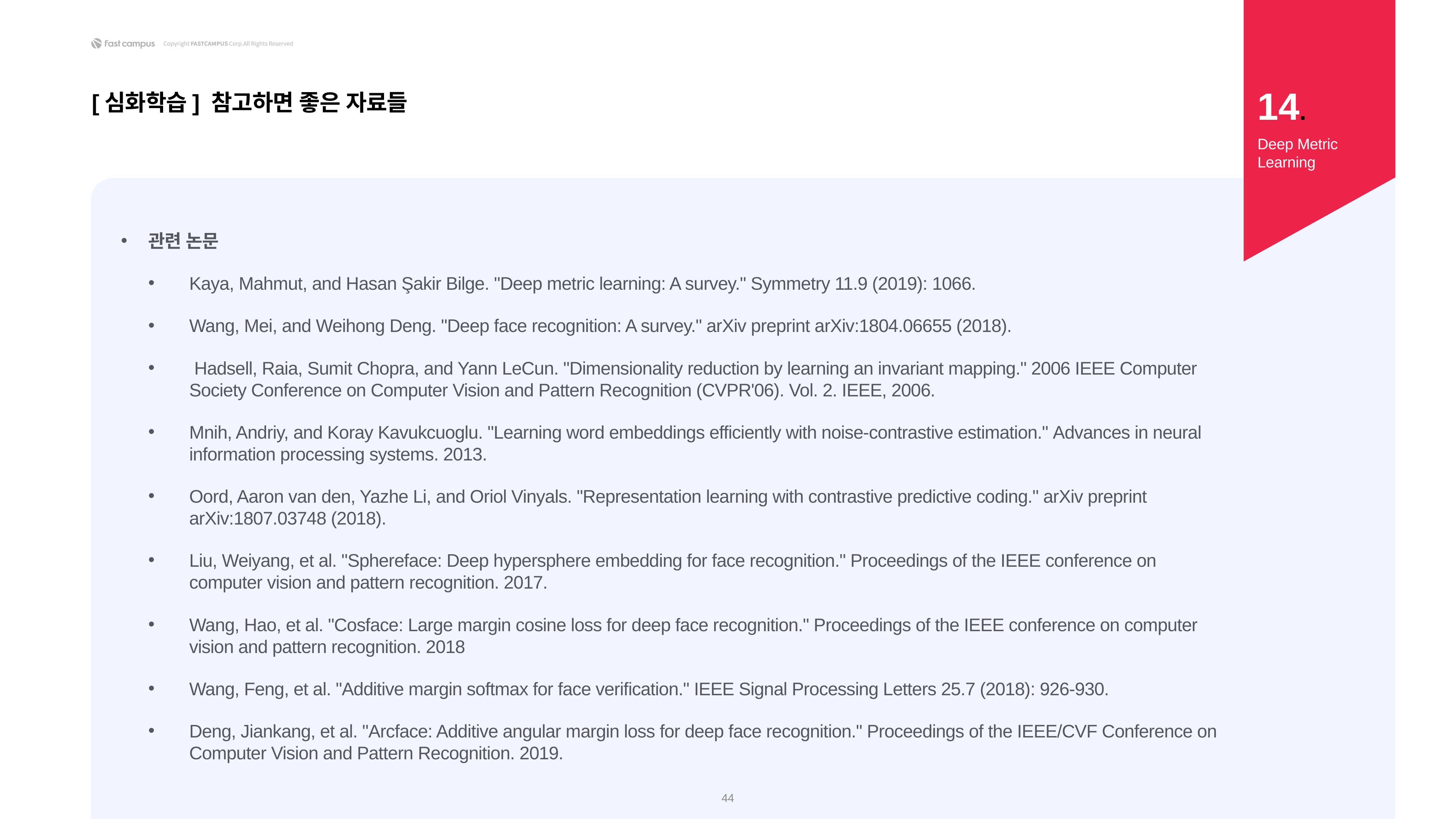

14.
[심화학습] 참고하면 좋은 자료들
Deep Metric Learning

관련 논문
Kaya, Mahmut, and Hasan Şakir Bilge. "Deep metric learning: A survey." Symmetry 11.9 (2019): 1066.
Wang, Mei, and Weihong Deng. "Deep face recognition: A survey." arXiv preprint arXiv:1804.06655 (2018).
 Hadsell, Raia, Sumit Chopra, and Yann LeCun. "Dimensionality reduction by learning an invariant mapping." 2006 IEEE Computer Society Conference on Computer Vision and Pattern Recognition (CVPR'06). Vol. 2. IEEE, 2006.
Mnih, Andriy, and Koray Kavukcuoglu. "Learning word embeddings efficiently with noise-contrastive estimation." Advances in neural information processing systems. 2013.
Oord, Aaron van den, Yazhe Li, and Oriol Vinyals. "Representation learning with contrastive predictive coding." arXiv preprint arXiv:1807.03748 (2018).
Liu, Weiyang, et al. "Sphereface: Deep hypersphere embedding for face recognition." Proceedings of the IEEE conference on computer vision and pattern recognition. 2017.
Wang, Hao, et al. "Cosface: Large margin cosine loss for deep face recognition." Proceedings of the IEEE conference on computer vision and pattern recognition. 2018
Wang, Feng, et al. "Additive margin softmax for face verification." IEEE Signal Processing Letters 25.7 (2018): 926-930.
Deng, Jiankang, et al. "Arcface: Additive angular margin loss for deep face recognition." Proceedings of the IEEE/CVF Conference on Computer Vision and Pattern Recognition. 2019.
44